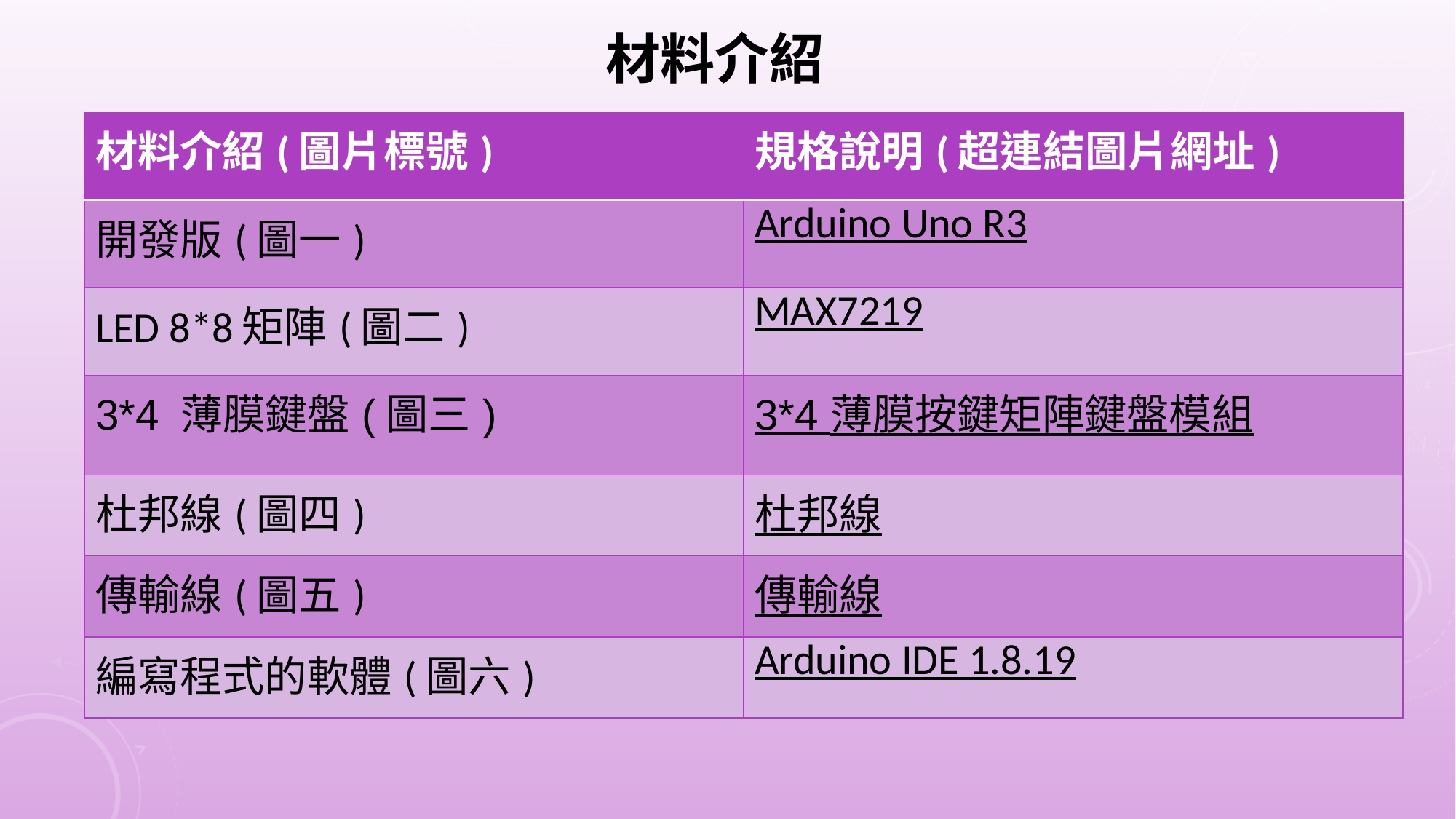

材料介紹
| 材料介紹(圖片標號) | 規格說明(超連結圖片網址) |
| --- | --- |
| 開發版(圖一) | Arduino Uno R3 |
| LED 8\*8矩陣(圖二) | MAX7219 |
| 3\*4 薄膜鍵盤(圖三) | 3\*4 薄膜按鍵矩陣鍵盤模組 |
| 杜邦線(圖四) | 杜邦線 |
| 傳輸線(圖五) | 傳輸線 |
| 編寫程式的軟體(圖六) | Arduino IDE 1.8.19 |